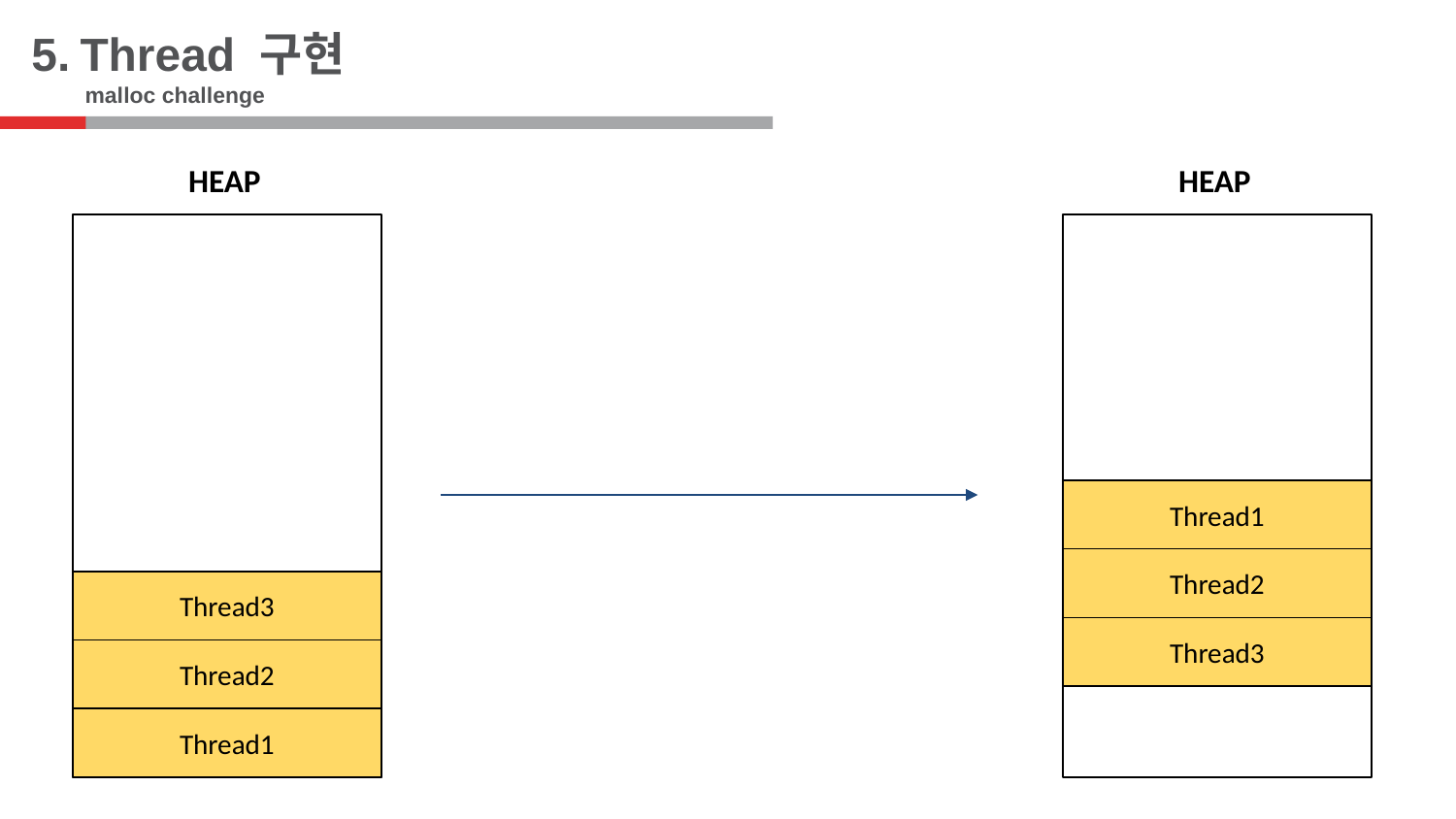

5.
Thread 구현
malloc challenge

HEAP
HEAP

Thread1
Thread2
Thread3
Thread3
Thread2
Thread1